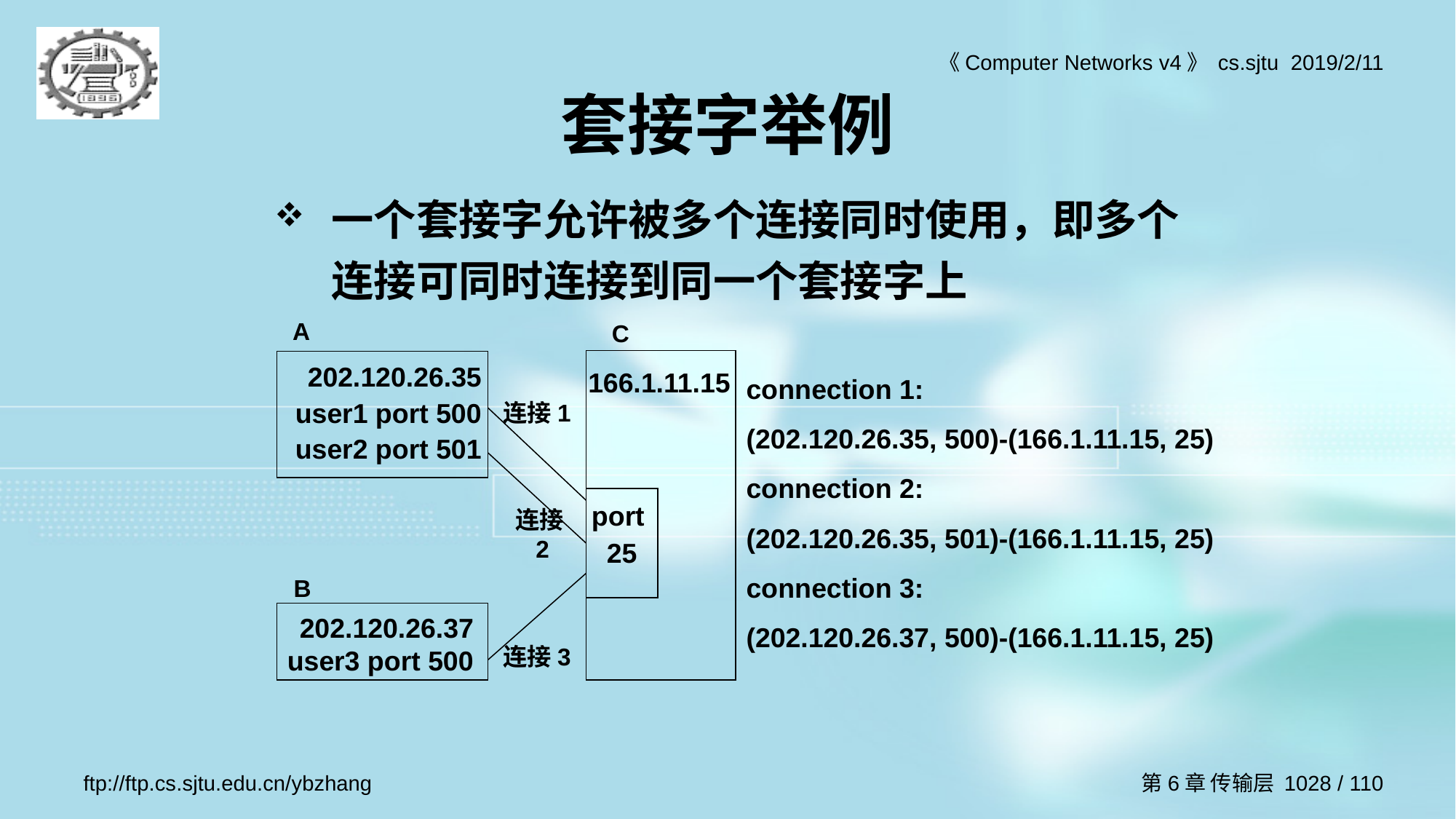

# 套接字举例
一个套接字允许被多个连接同时使用，即多个连接可同时连接到同一个套接字上
A
C
166.1.11.15
202.120.26.35
user1 port 500
user2 port 501
connection 1:
(202.120.26.35, 500)-(166.1.11.15, 25)
connection 2:
(202.120.26.35, 501)-(166.1.11.15, 25)
connection 3:
(202.120.26.37, 500)-(166.1.11.15, 25)
连接1

port
25
连接2
B

202.120.26.37
user3 port 500
连接3